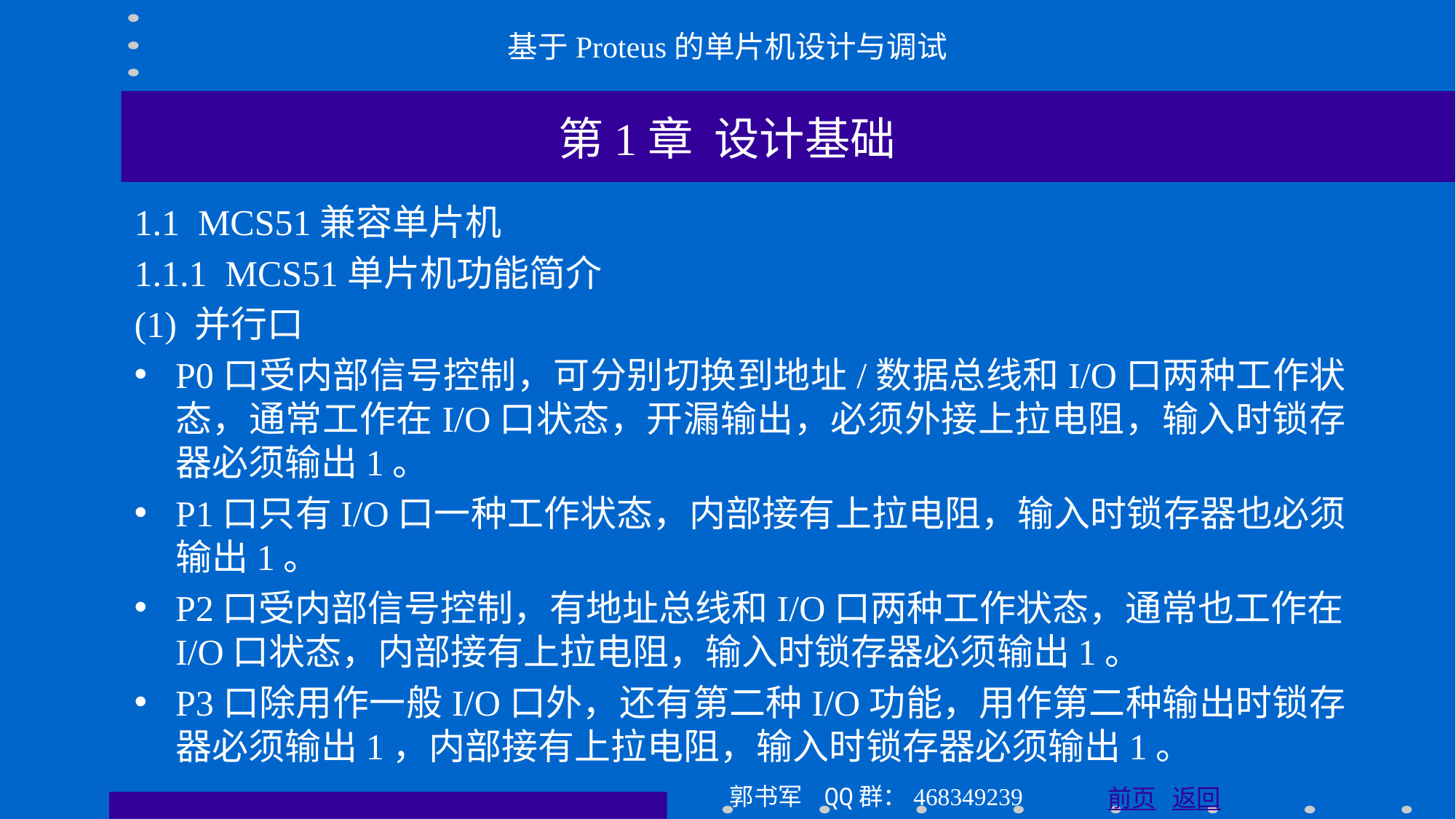

基于Proteus的单片机设计与调试
第1章  设计基础
1.1  MCS51兼容单片机
1.1.1  MCS51单片机功能简介
(1) 并行口
P0口受内部信号控制，可分别切换到地址/数据总线和I/O口两种工作状态，通常工作在I/O口状态，开漏输出，必须外接上拉电阻，输入时锁存器必须输出1。
P1口只有I/O口一种工作状态，内部接有上拉电阻，输入时锁存器也必须输出1。
P2口受内部信号控制，有地址总线和I/O口两种工作状态，通常也工作在I/O口状态，内部接有上拉电阻，输入时锁存器必须输出1。
P3口除用作一般I/O口外，还有第二种I/O功能，用作第二种输出时锁存器必须输出1，内部接有上拉电阻，输入时锁存器必须输出1。
郭书军   QQ群：468349239
前页   返回